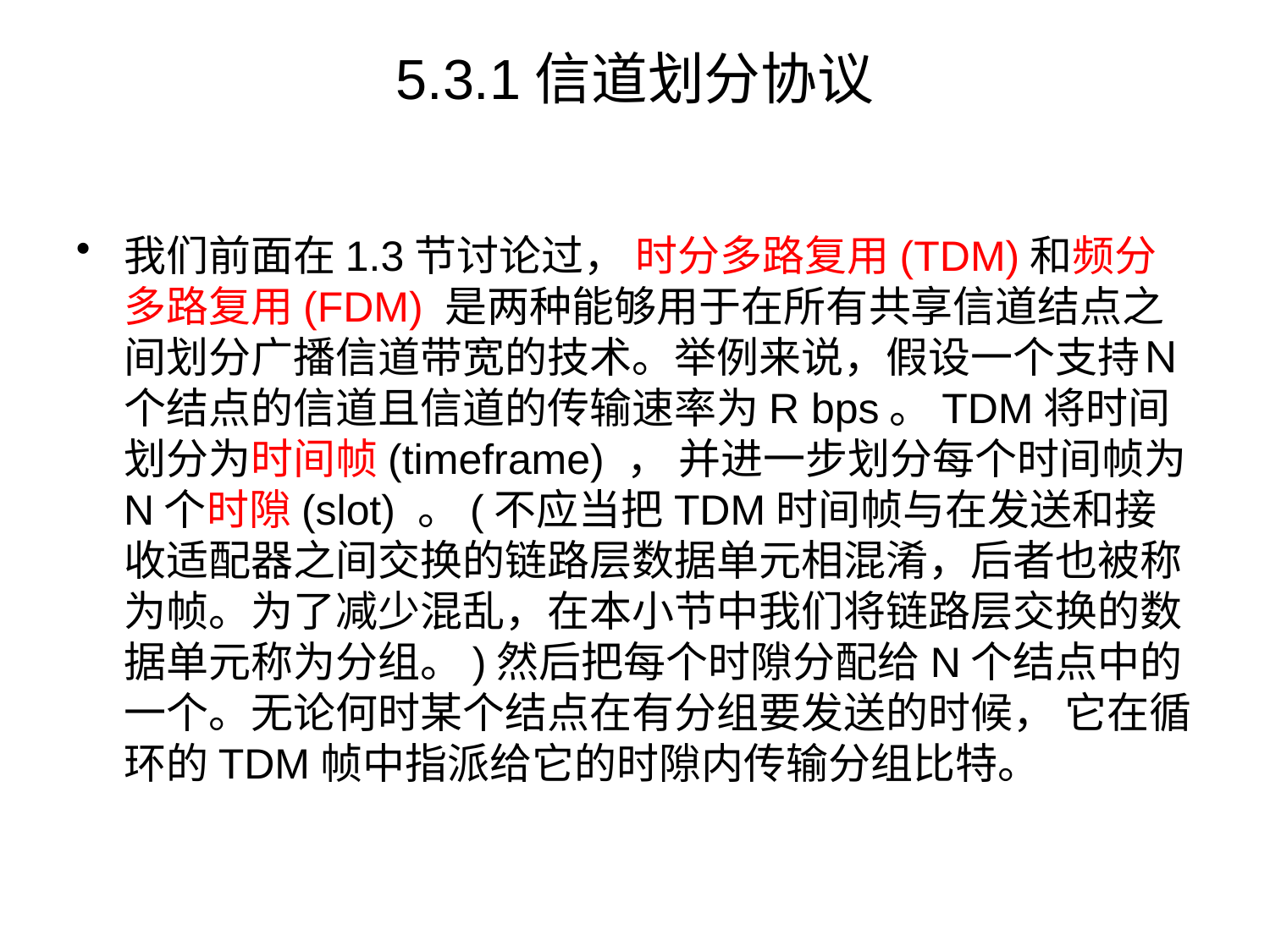

# 5.3.1信道划分协议
我们前面在1.3节讨论过， 时分多路复用(TDM)和频分多路复用(FDM) 是两种能够用于在所有共享信道结点之间划分广播信道带宽的技术。举例来说，假设一个支持Ｎ个结点的信道且信道的传输速率为R bps。TDM将时间划分为时间帧(timeframe) ， 并进一步划分每个时间帧为N个时隙(slot) 。(不应当把TDM时间帧与在发送和接收适配器之间交换的链路层数据单元相混淆，后者也被称为帧。为了减少混乱，在本小节中我们将链路层交换的数据单元称为分组。)然后把每个时隙分配给N个结点中的一个。无论何时某个结点在有分组要发送的时候， 它在循环的TDM帧中指派给它的时隙内传输分组比特。